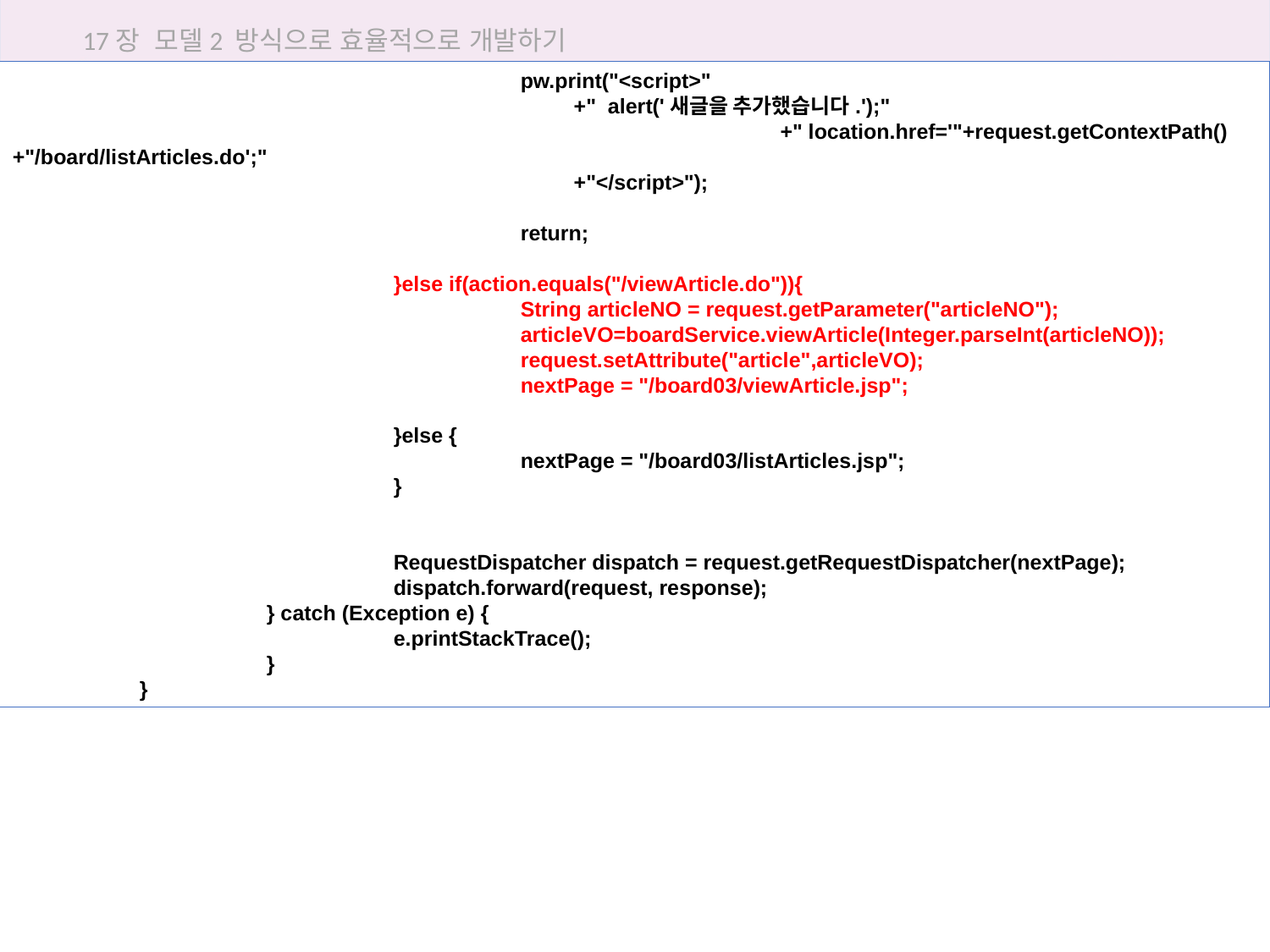

17장  모델2 방식으로 효율적으로 개발하기
				pw.print("<script>"
				         +"  alert('새글을 추가했습니다.');"
						 +" location.href='"+request.getContextPath()+"/board/listArticles.do';"
				         +"</script>");

				return;

			}else if(action.equals("/viewArticle.do")){
				String articleNO = request.getParameter("articleNO");
				articleVO=boardService.viewArticle(Integer.parseInt(articleNO));
				request.setAttribute("article",articleVO);
				nextPage = "/board03/viewArticle.jsp";

			}else {
				nextPage = "/board03/listArticles.jsp";
			}

			RequestDispatcher dispatch = request.getRequestDispatcher(nextPage);
			dispatch.forward(request, response);
		} catch (Exception e) {
			e.printStackTrace();
		}
	}
17.4 모델2로 답변형 게시판 구현하기